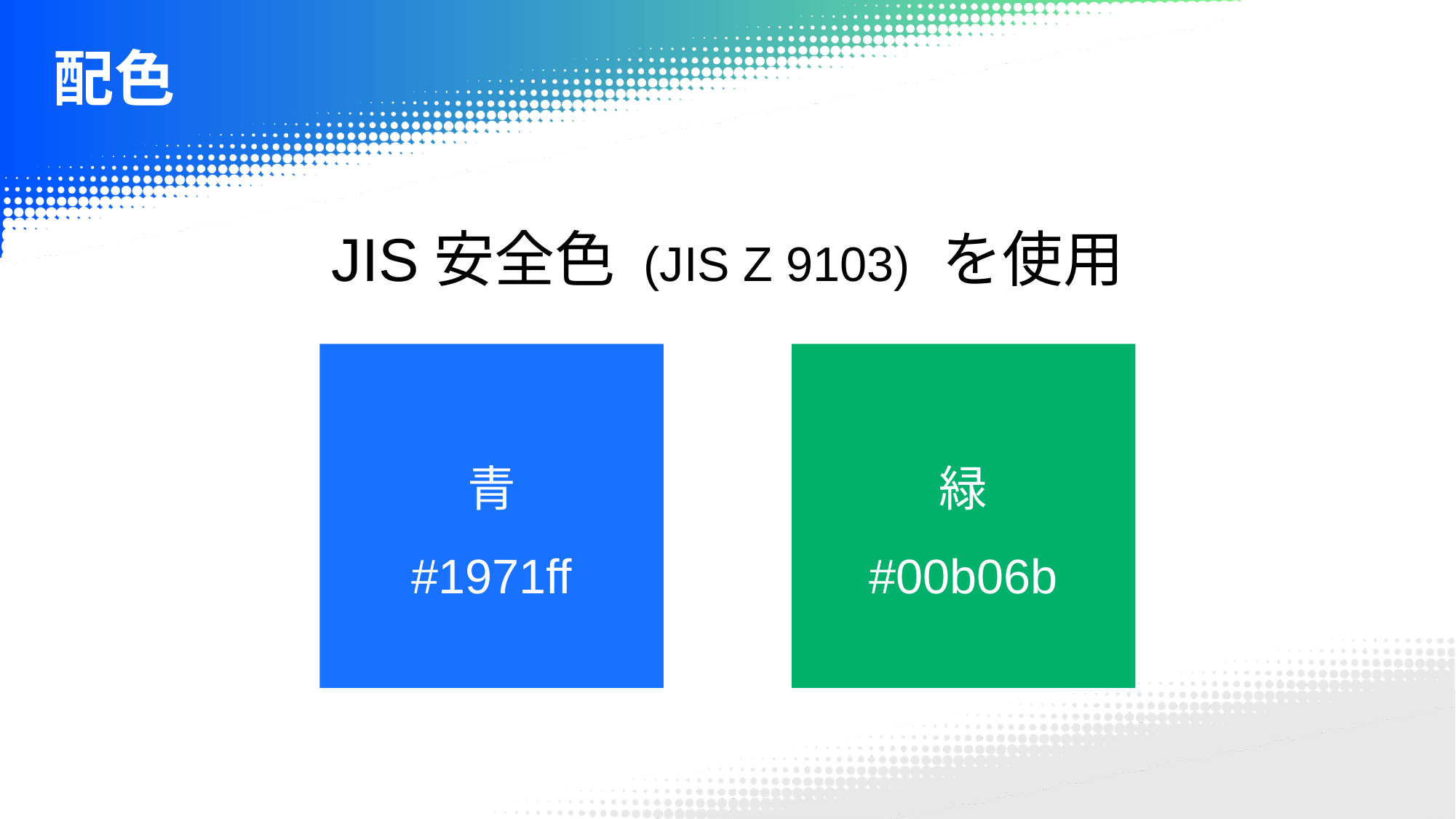

# 配色
JIS安全色 (JIS Z 9103) を使用
青
#1971ff
緑
#00b06b